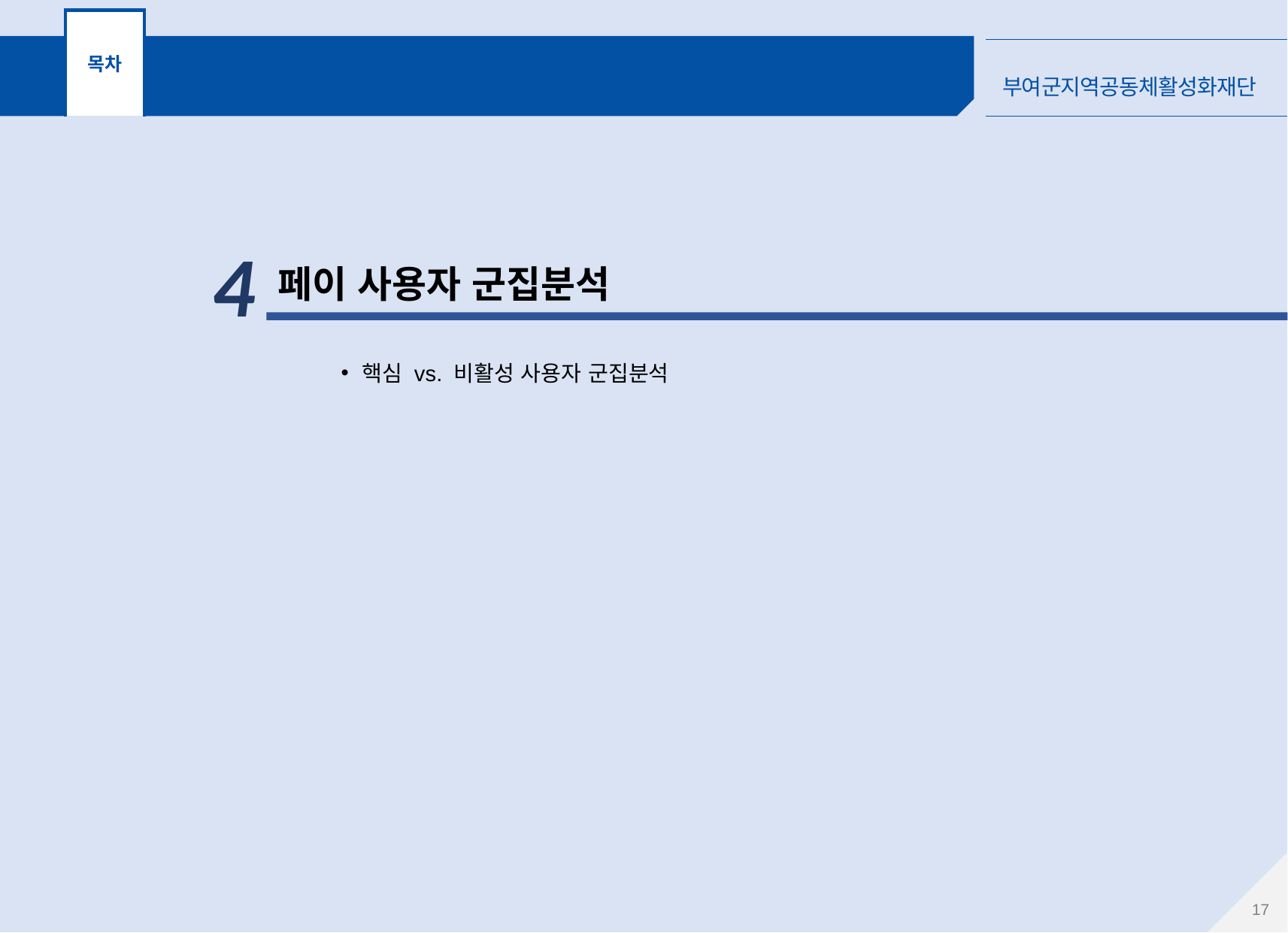

목차
④ 사용자 군집분석

4
페이 사용자 군집분석
핵심 vs. 비활성 사용자 군집분석

17